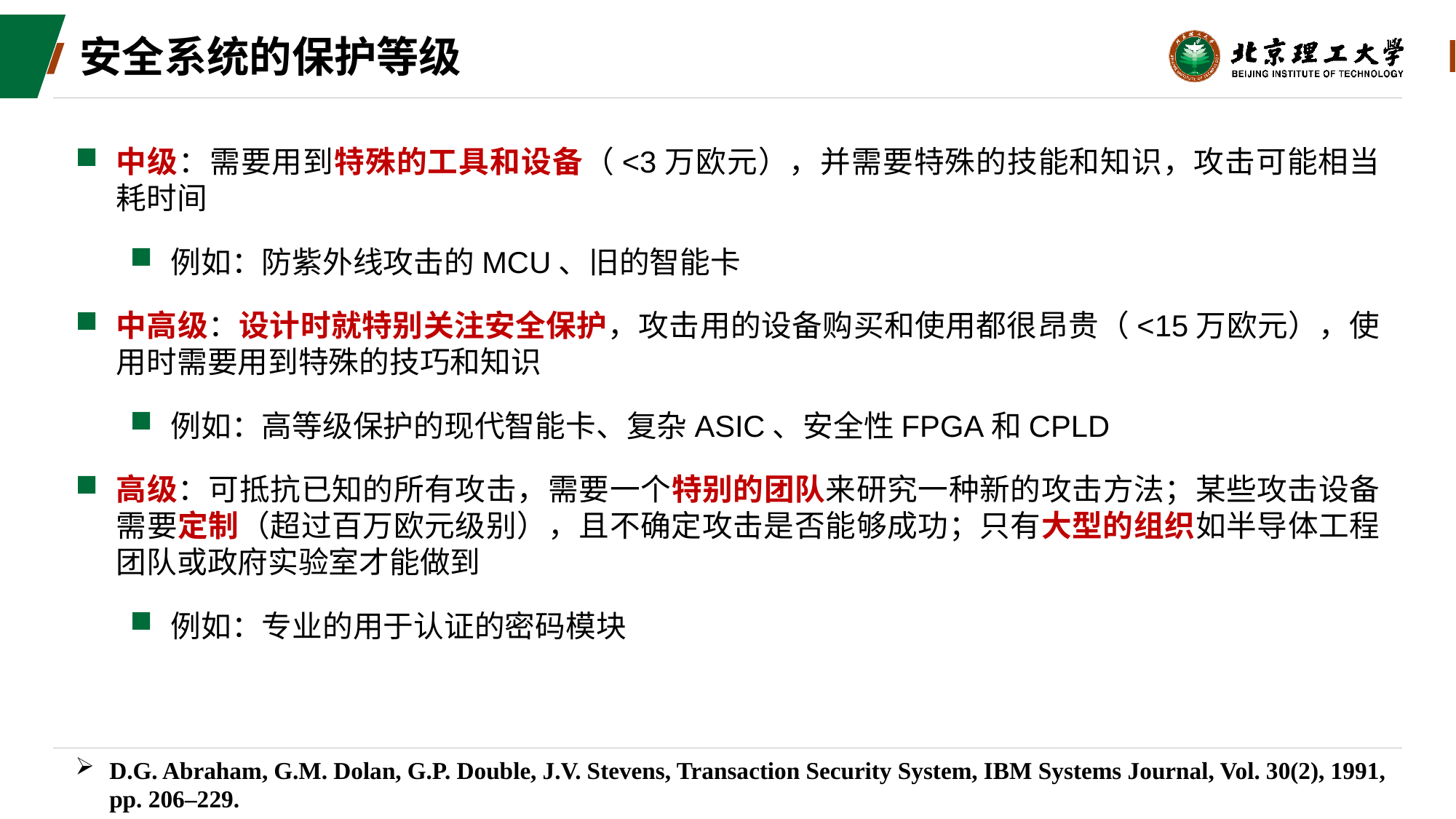

# 安全系统的保护等级
中级：需要用到特殊的工具和设备（<3万欧元），并需要特殊的技能和知识，攻击可能相当耗时间
例如：防紫外线攻击的MCU、旧的智能卡
中高级：设计时就特别关注安全保护，攻击用的设备购买和使用都很昂贵（<15万欧元），使用时需要用到特殊的技巧和知识
例如：高等级保护的现代智能卡、复杂ASIC、安全性FPGA和CPLD
高级：可抵抗已知的所有攻击，需要一个特别的团队来研究一种新的攻击方法；某些攻击设备需要定制（超过百万欧元级别），且不确定攻击是否能够成功；只有大型的组织如半导体工程团队或政府实验室才能做到
例如：专业的用于认证的密码模块
D.G. Abraham, G.M. Dolan, G.P. Double, J.V. Stevens, Transaction Security System, IBM Systems Journal, Vol. 30(2), 1991, pp. 206–229.